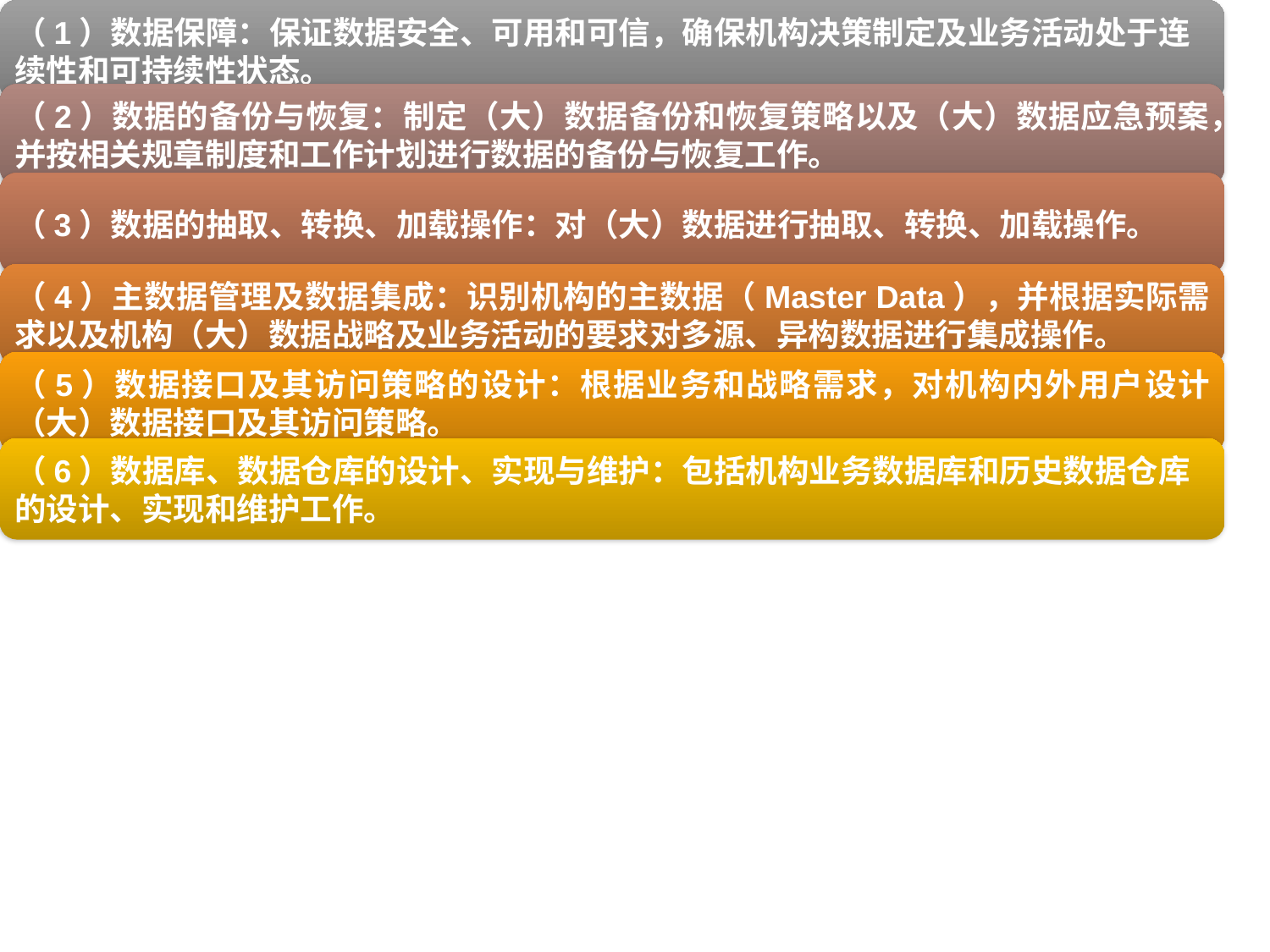

# 第1章 数据科学的基础理论
 数据科学的人才类型（续）
  2. 数据工程师
    * 数据工程师与数据科学家的主要区别在于：前者关注的是数据本身的管理，而后者关注的是基于数据的管理，其管理对象并不是数据本身。
    * 大数据时代数据工程师的岗位职责如下：
（1）数据保障：保证数据安全、可用和可信，确保机构决策制定及业务活动处于连续性和可持续性状态。
（2）数据的备份与恢复：制定（大）数据备份和恢复策略以及（大）数据应急预案，并按相关规章制度和工作计划进行数据的备份与恢复工作。
（3）数据的抽取、转换、加载操作：对（大）数据进行抽取、转换、加载操作。
（4）主数据管理及数据集成：识别机构的主数据（Master Data），并根据实际需求以及机构（大）数据战略及业务活动的要求对多源、异构数据进行集成操作。
（5）数据接口及其访问策略的设计：根据业务和战略需求，对机构内外用户设计（大）数据接口及其访问策略。
（6）数据库、数据仓库的设计、实现与维护：包括机构业务数据库和历史数据仓库的设计、实现和维护工作。